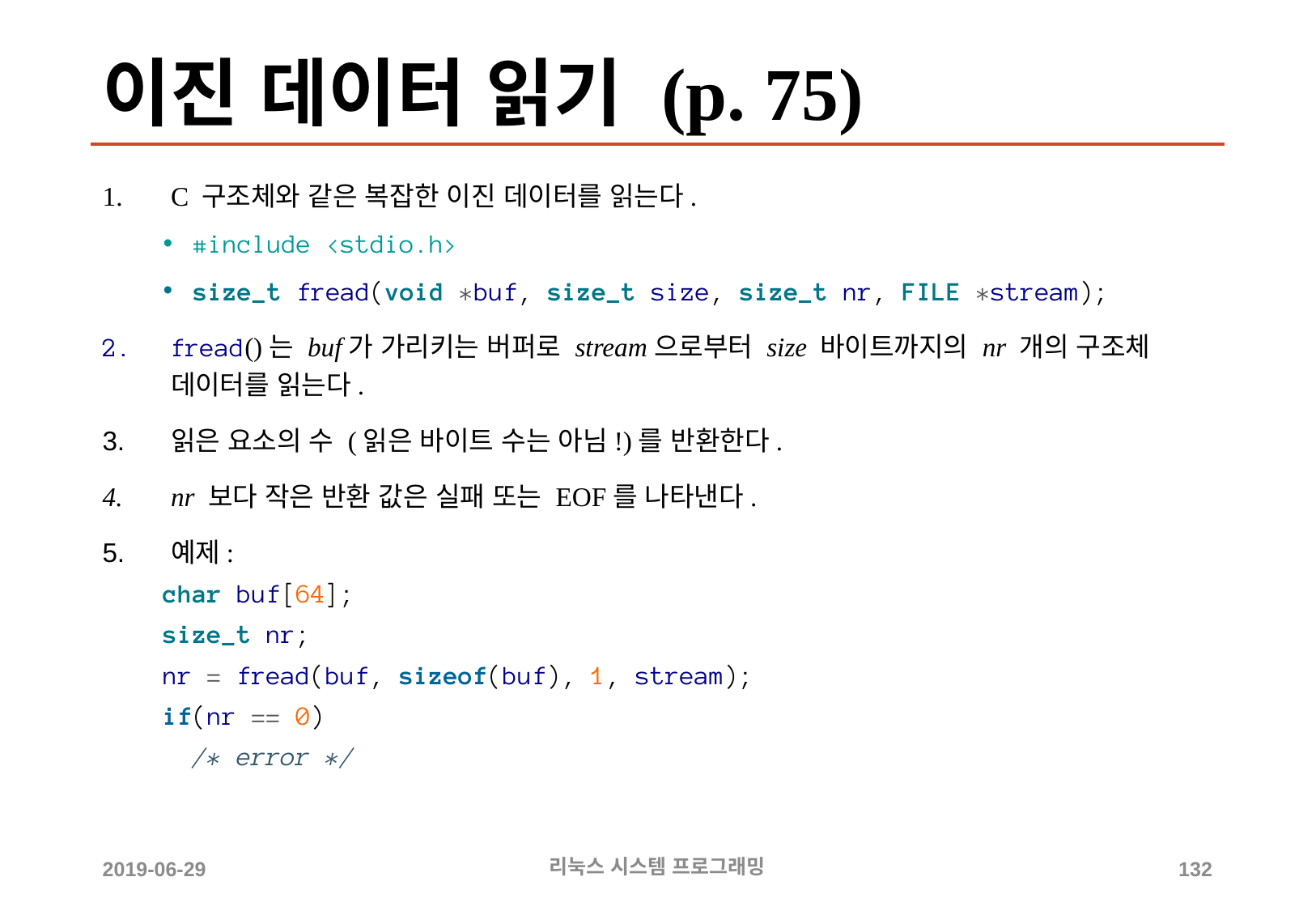

# 이진 데이터 읽기 (p. 75)
C 구조체와 같은 복잡한 이진 데이터를 읽는다.
#include <stdio.h>
size_t fread(void *buf, size_t size, size_t nr, FILE *stream);
fread()는 buf가 가리키는 버퍼로 stream으로부터 size 바이트까지의 nr 개의 구조체 데이터를 읽는다.
읽은 요소의 수 (읽은 바이트 수는 아님!)를 반환한다.
nr 보다 작은 반환 값은 실패 또는 EOF를 나타낸다.
예제:
char buf[64];
size_t nr;
nr = fread(buf, sizeof(buf), 1, stream);
if(nr == 0)
  /* error */
2019-06-29
리눅스 시스템 프로그래밍
132